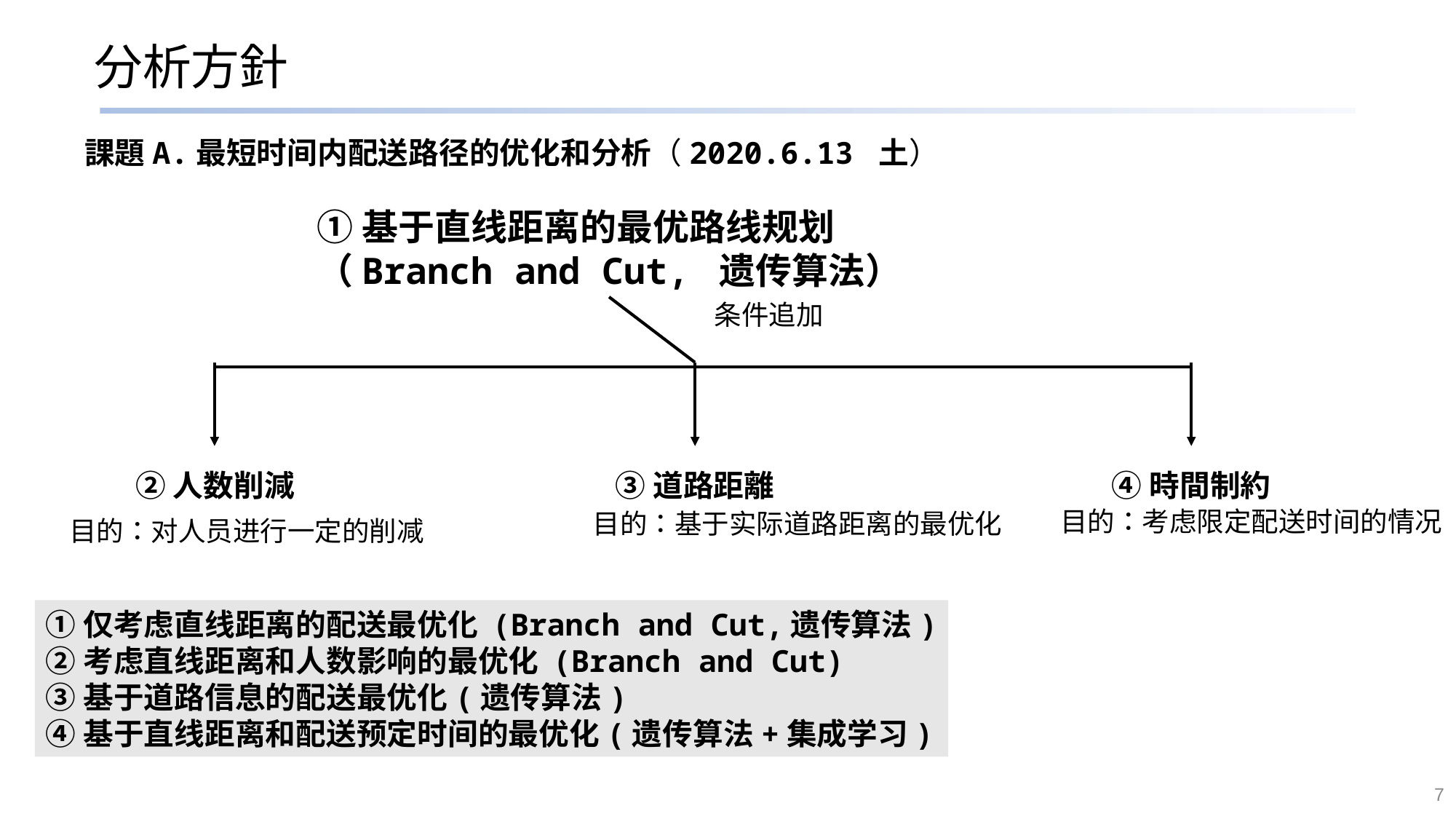

# 分析方針
課題A.最短时间内配送路径的优化和分析（2020.6.13 土）
①基于直线距离的最优路线规划
（Branch and Cut, 遗传算法）
条件追加
③道路距離
④時間制約
②人数削減
目的：考虑限定配送时间的情况
目的：基于实际道路距离的最优化
目的：对人员进行一定的削减
①仅考虑直线距离的配送最优化 (Branch and Cut,遗传算法)
②考虑直线距离和人数影响的最优化 (Branch and Cut)
③基于道路信息的配送最优化(遗传算法)
④基于直线距离和配送预定时间的最优化(遗传算法+集成学习)
7